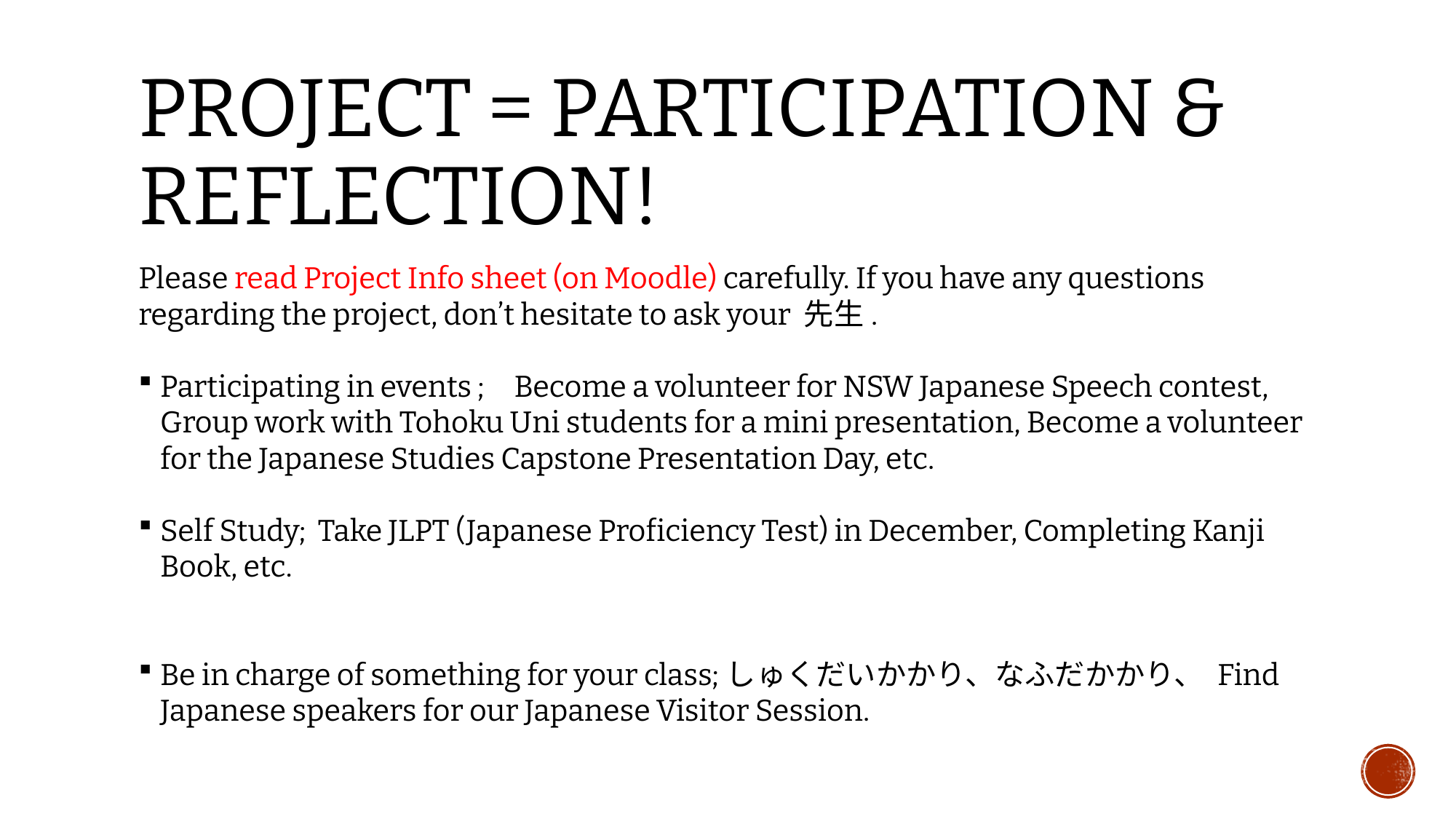

# Project = Participation & Reflection!
Please read Project Info sheet (on Moodle) carefully. If you have any questions regarding the project, don’t hesitate to ask your 先生.

Participating in events ;     Become a volunteer for NSW Japanese Speech contest, Group work with Tohoku Uni students for a mini presentation, Become a volunteer for the Japanese Studies Capstone Presentation Day, etc.

Self Study;  Take JLPT (Japanese Proficiency Test) in December, Completing Kanji Book, etc.

Be in charge of something for your class;しゅくだいかかり、なふだかかり、 Find Japanese speakers for our Japanese Visitor Session.